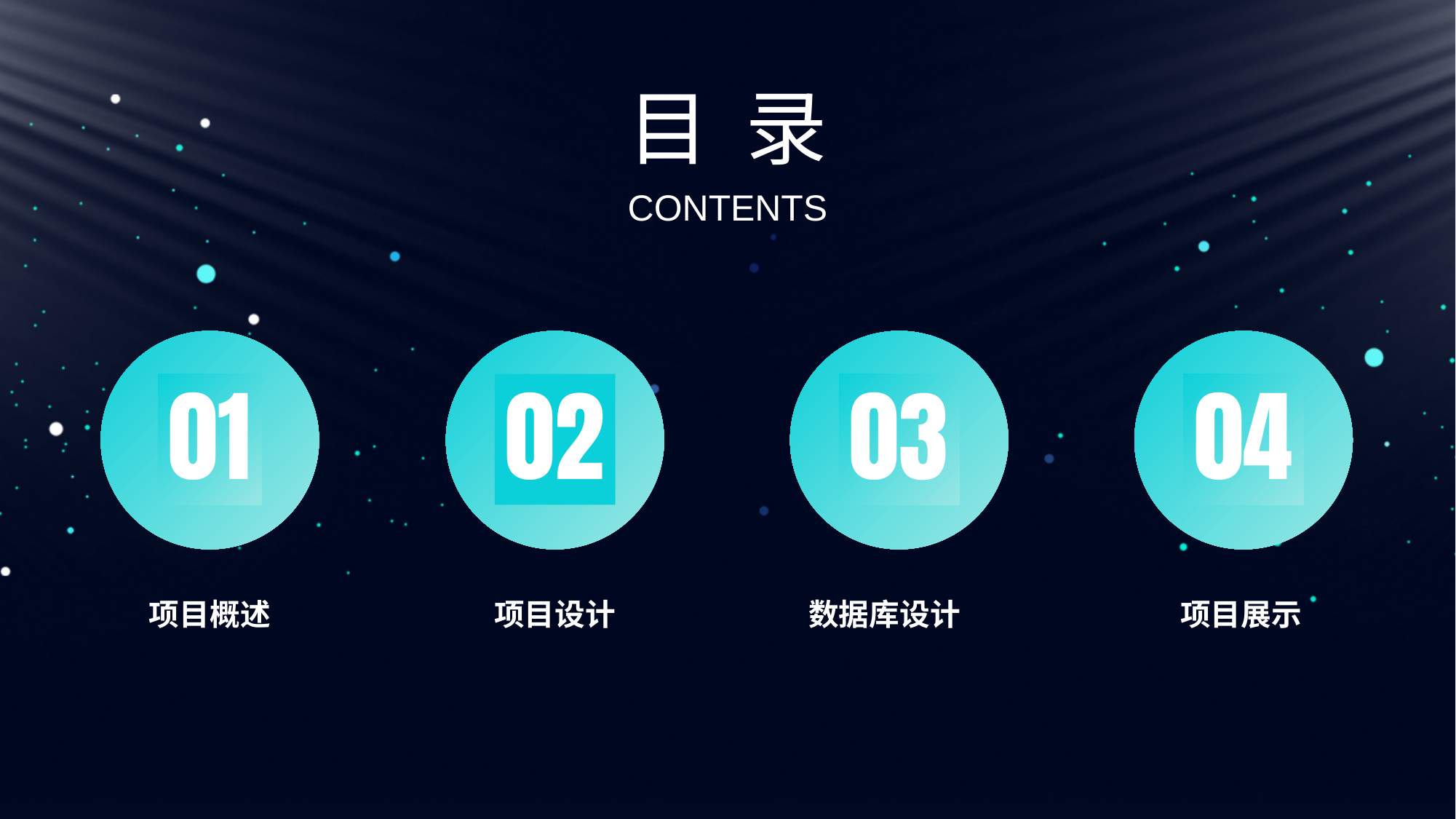

目  录
CONTENTS

01
项目概述

02
项目设计

03
数据库设计

04
   项目展示